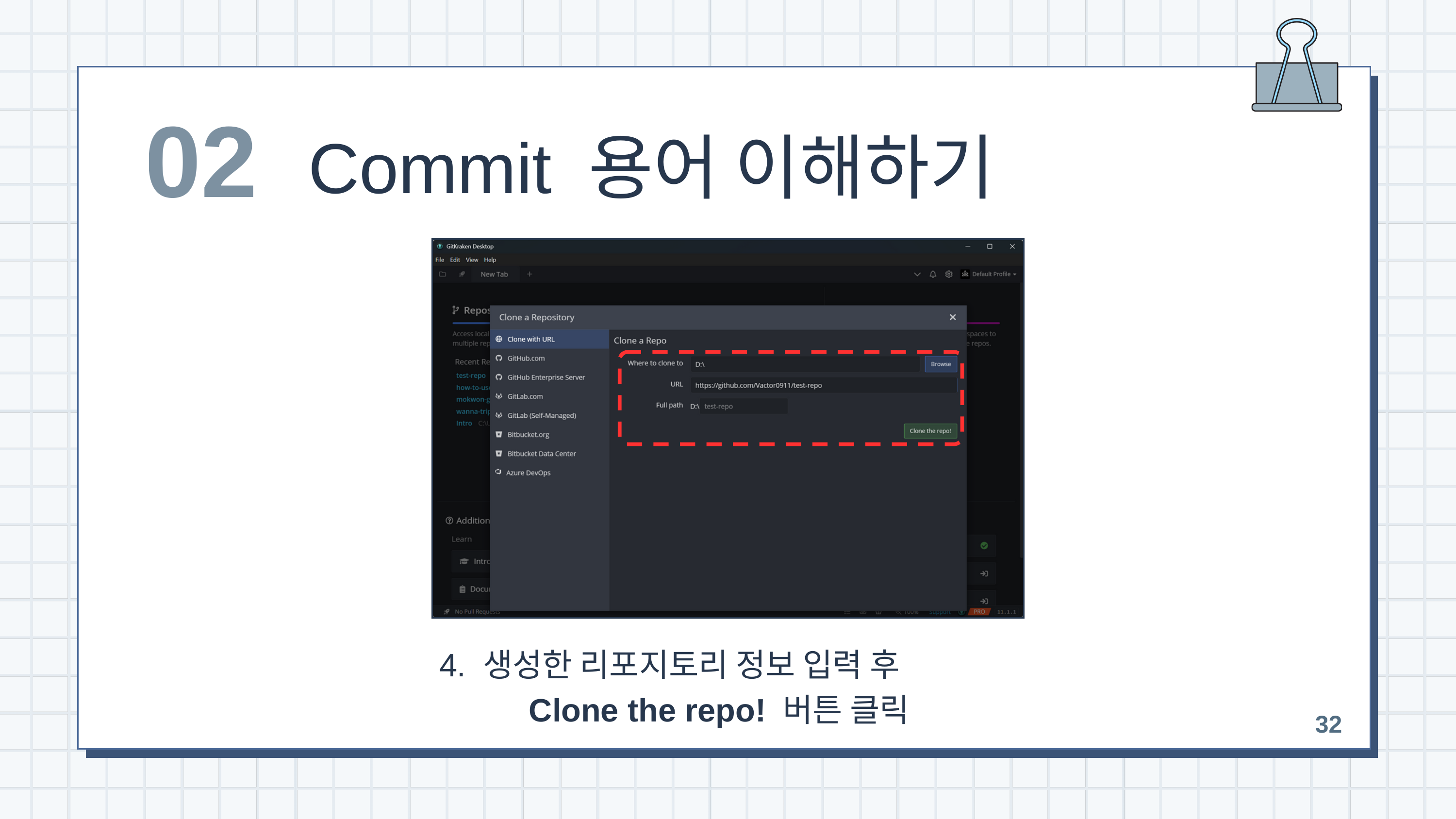

02
Commit 용어 이해하기

   4. 생성한 리포지토리 정보 입력 후
             Clone the repo! 버튼 클릭
32